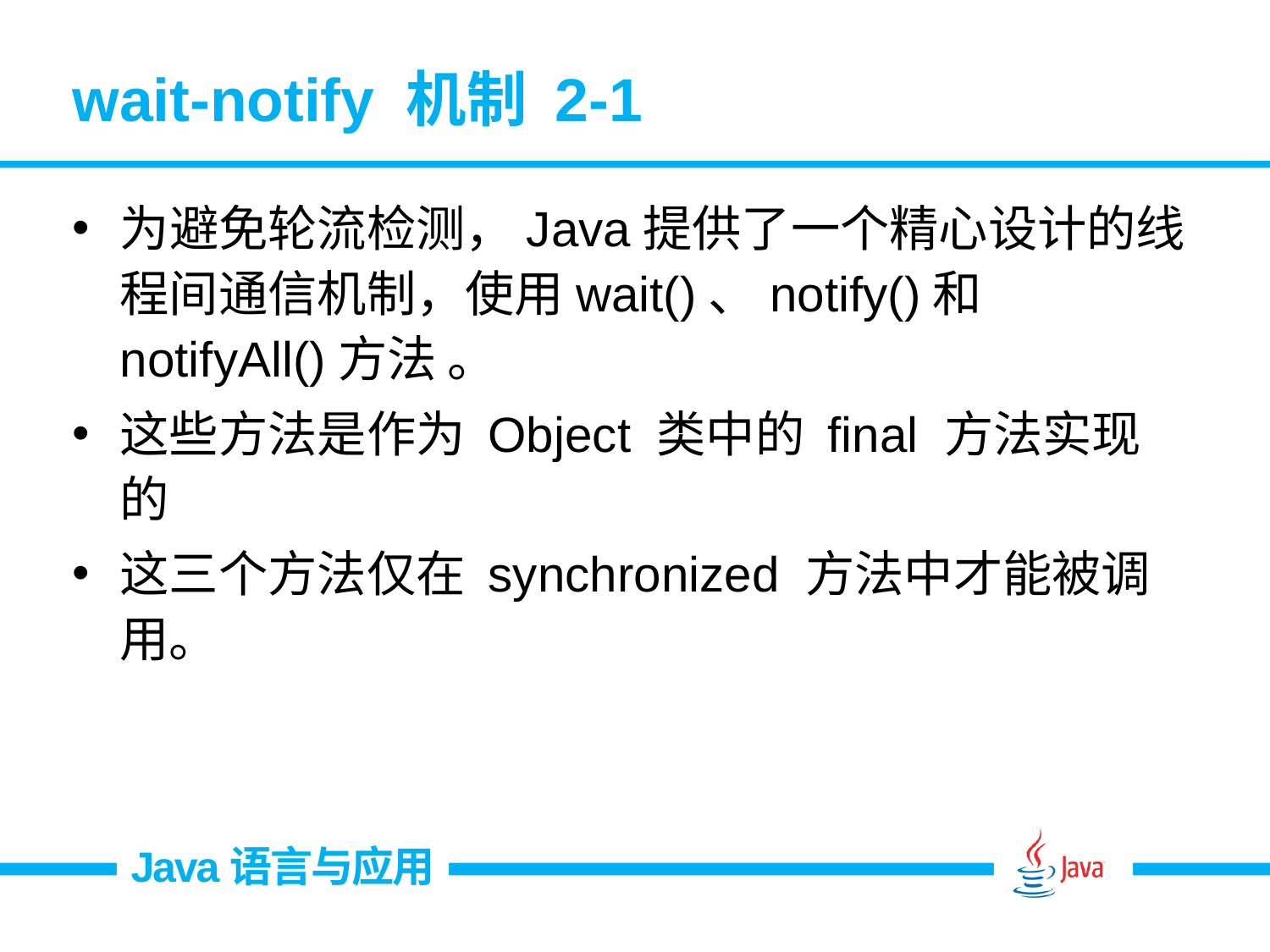

# wait-notify 机制 2-1
为避免轮流检测，Java提供了一个精心设计的线程间通信机制，使用wait()、notify()和notifyAll()方法 。
这些方法是作为 Object 类中的 final 方法实现的
这三个方法仅在 synchronized 方法中才能被调用。